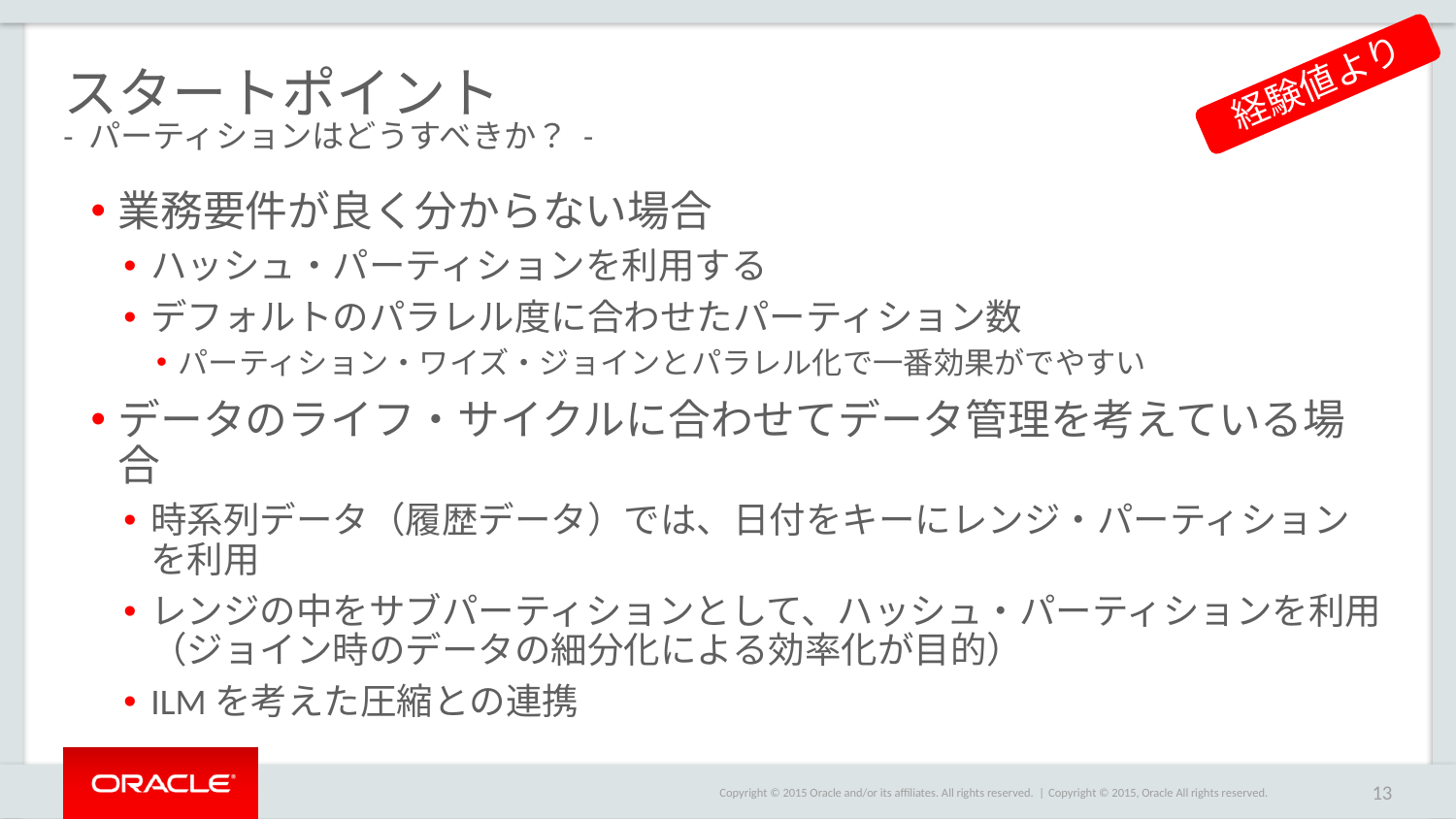

# スタートポイント - パーティションはどうすべきか？ -
経験値より

業務要件が良く分からない場合
ハッシュ・パーティションを利用する
デフォルトのパラレル度に合わせたパーティション数
パーティション・ワイズ・ジョインとパラレル化で一番効果がでやすい
データのライフ・サイクルに合わせてデータ管理を考えている場合
時系列データ（履歴データ）では、日付をキーにレンジ・パーティションを利用
レンジの中をサブパーティションとして、ハッシュ・パーティションを利用（ジョイン時のデータの細分化による効率化が目的）
ILMを考えた圧縮との連携
Copyright © 2015, Oracle All rights reserved.
13